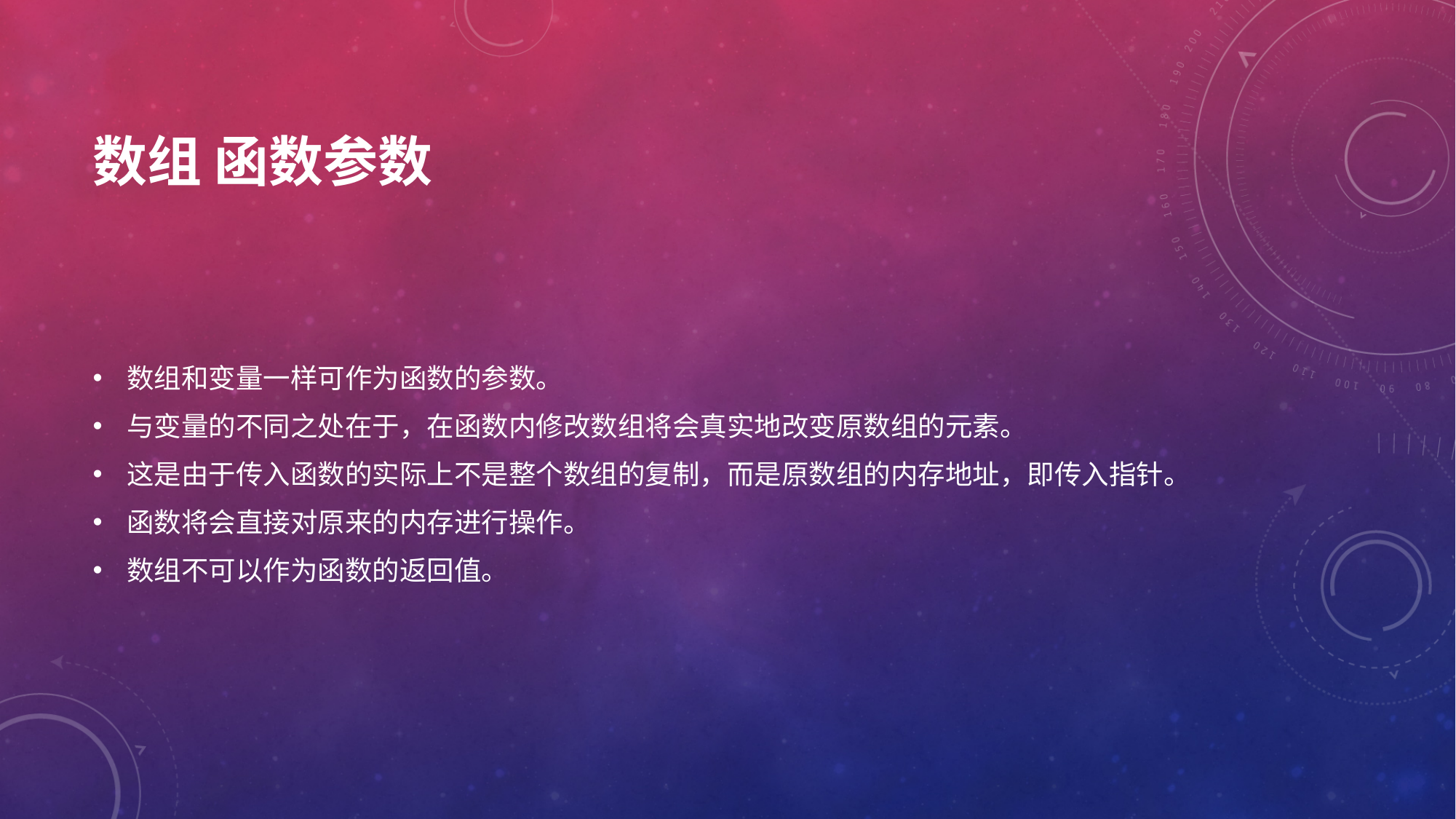

# 数组 函数参数
数组和变量一样可作为函数的参数。
与变量的不同之处在于，在函数内修改数组将会真实地改变原数组的元素。
这是由于传入函数的实际上不是整个数组的复制，而是原数组的内存地址，即传入指针。
函数将会直接对原来的内存进行操作。
数组不可以作为函数的返回值。